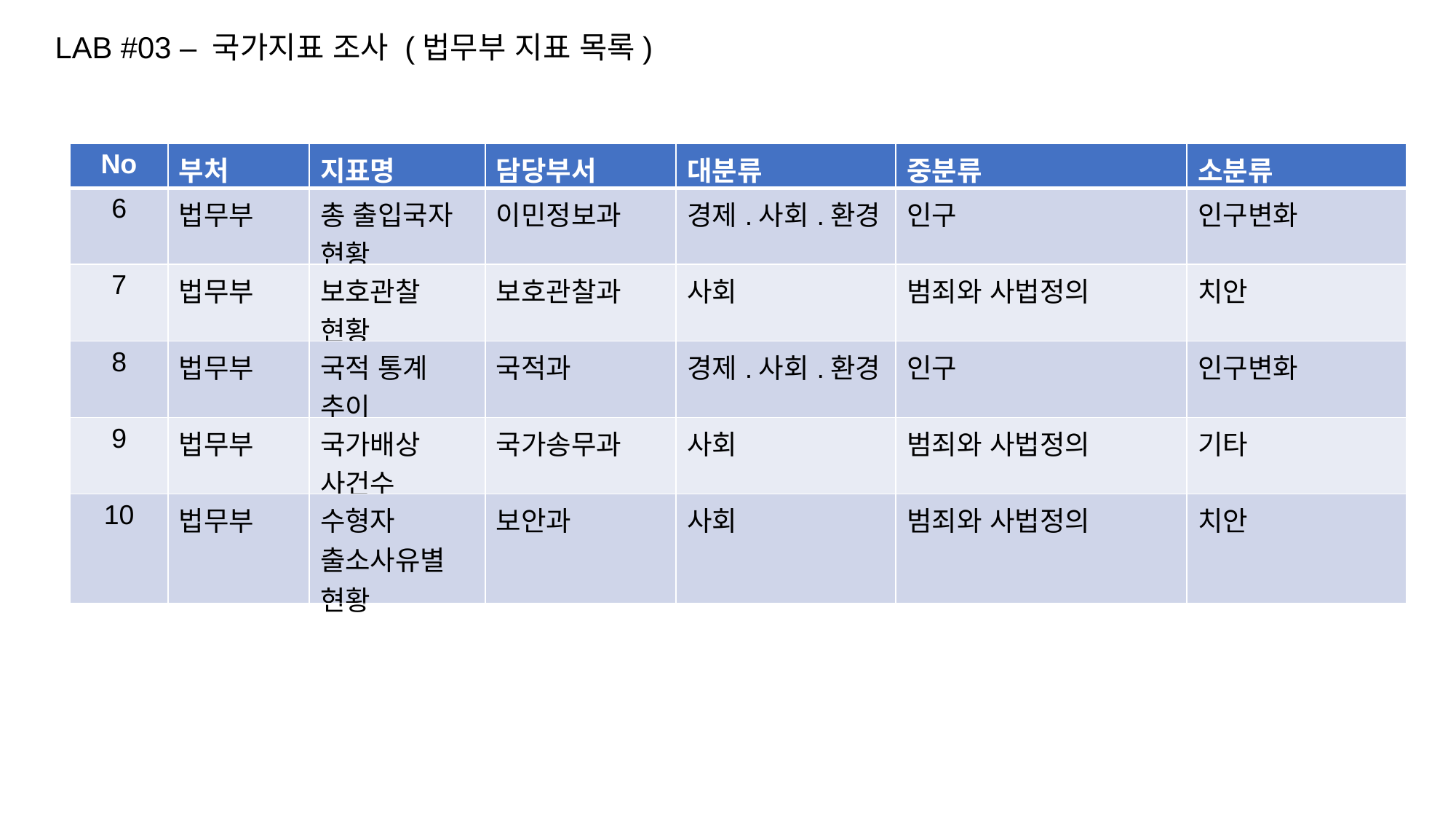

LAB #03 – 국가지표 조사 (법무부 지표 목록)
| No | 부처 | 지표명 | 담당부서 | 대분류 | 중분류 | 소분류 |
| --- | --- | --- | --- | --- | --- | --- |
| 6 | 법무부 | 총 출입국자 현황 | 이민정보과 | 경제.사회.환경 | 인구 | 인구변화 |
| 7 | 법무부 | 보호관찰 현황 | 보호관찰과 | 사회 | 범죄와 사법정의 | 치안 |
| 8 | 법무부 | 국적 통계 추이 | 국적과 | 경제.사회.환경 | 인구 | 인구변화 |
| 9 | 법무부 | 국가배상 사건수 | 국가송무과 | 사회 | 범죄와 사법정의 | 기타 |
| 10 | 법무부 | 수형자 출소사유별 현황 | 보안과 | 사회 | 범죄와 사법정의 | 치안 |